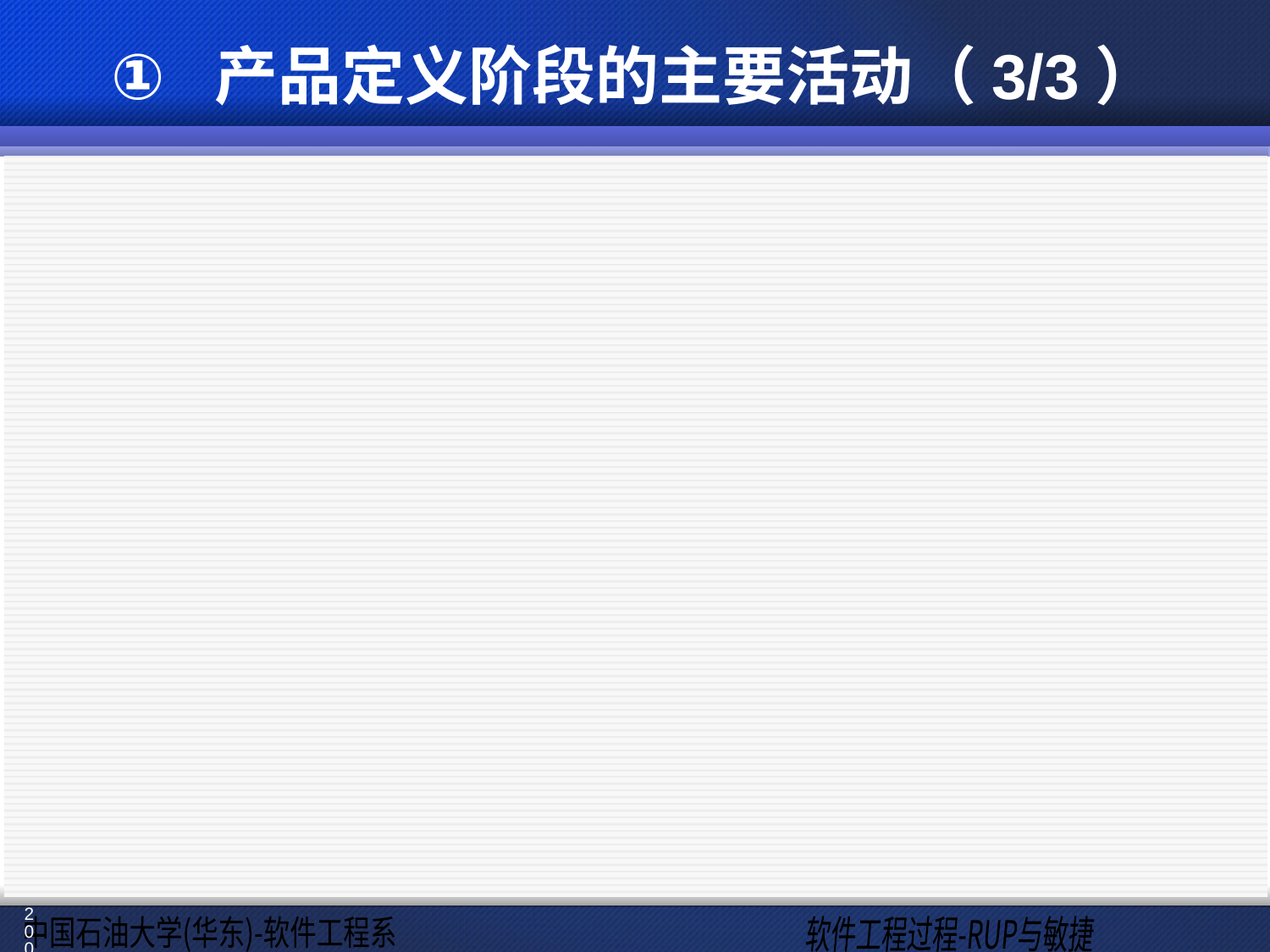

# 产品定义阶段的主要活动（3/3）
进行UI概念设计，即产品UI设计的基本方法
UI风格
主画面（Main views. ）
交互风格
UI 设计指南
验证架构
如果有时间，已经计划的架构应该通过基本的运行框架验证
验证架构是否满足已计划的特征、性能测试的要求和扩展需求等
200